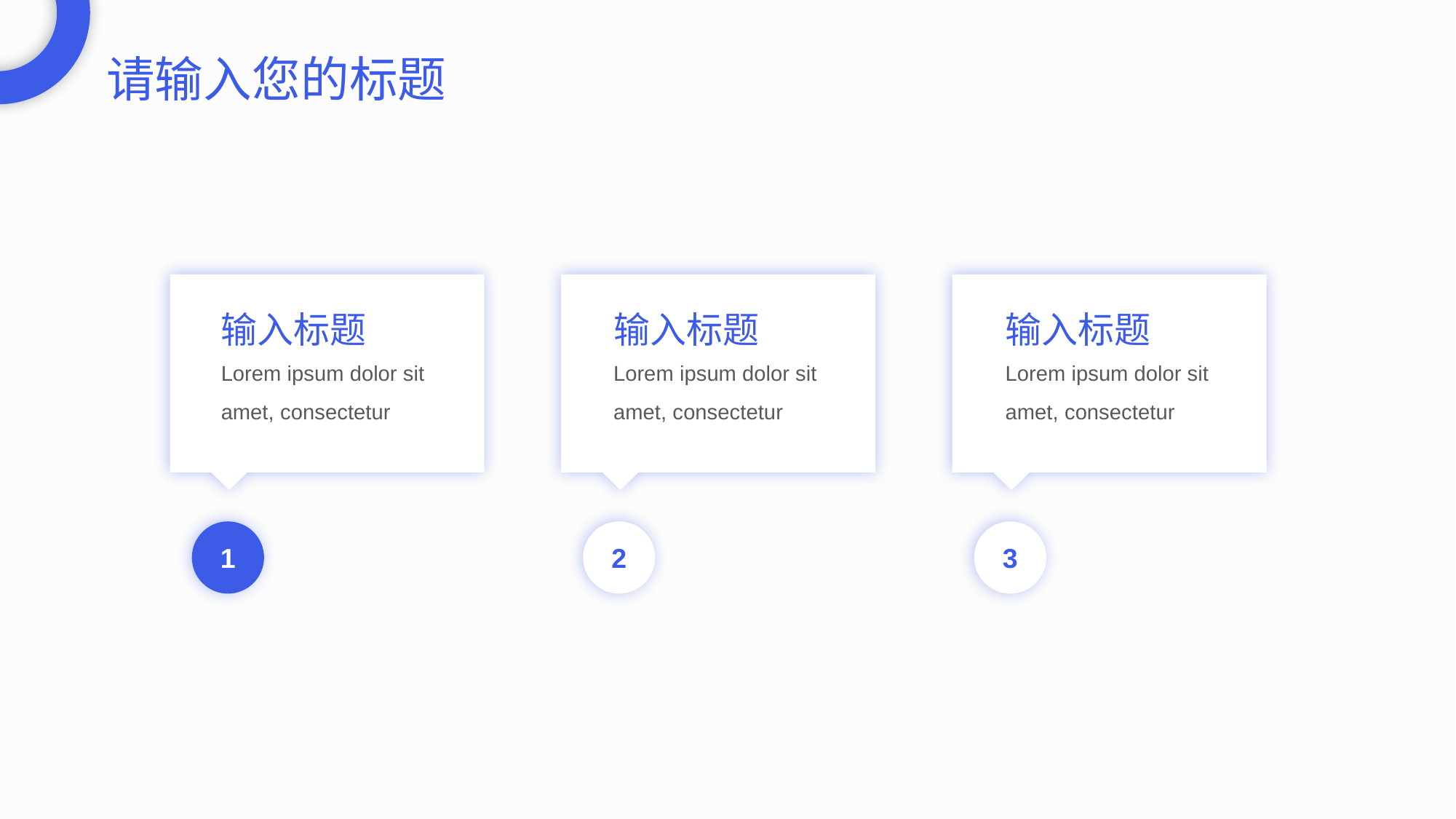

请输入您的标题

1
输入标题
Lorem ipsum dolor sit amet, consectetur

2
输入标题
Lorem ipsum dolor sit amet, consectetur

3
输入标题
Lorem ipsum dolor sit amet, consectetur